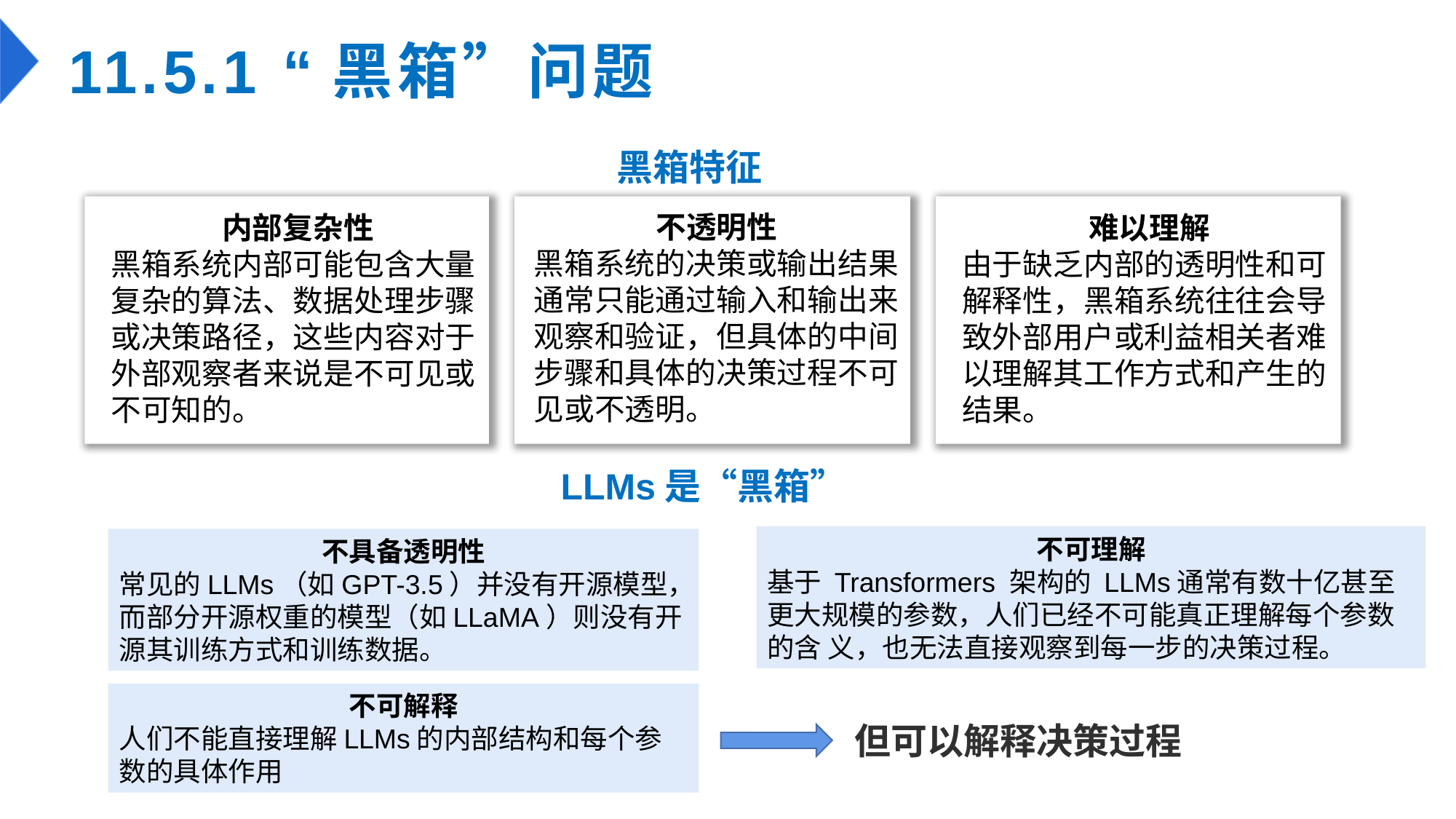

# 11.5.1 “黑箱”问题
黑箱特征

难以理解
由于缺乏内部的透明性和可解释性，黑箱系统往往会导致外部用户或利益相关者难以理解其工作方式和产生的结果。

内部复杂性
黑箱系统内部可能包含大量复杂的算法、数据处理步骤或决策路径，这些内容对于外部观察者来说是不可见或不可知的。

不透明性
黑箱系统的决策或输出结果通常只能通过输入和输出来观察和验证，但具体的中间步骤和具体的决策过程不可见或不透明。
LLMs是“黑箱”
不可理解
基于 Transformers 架构的 LLMs通常有数十亿甚至更大规模的参数，人们已经不可能真正理解每个参数的含 义，也无法直接观察到每一步的决策过程。
不具备透明性
常见的LLMs（如GPT-3.5）并没有开源模型，而部分开源权重的模型（如LLaMA）则没有开源其训练方式和训练数据。
不可解释
人们不能直接理解LLMs的内部结构和每个参数的具体作用
但可以解释决策过程